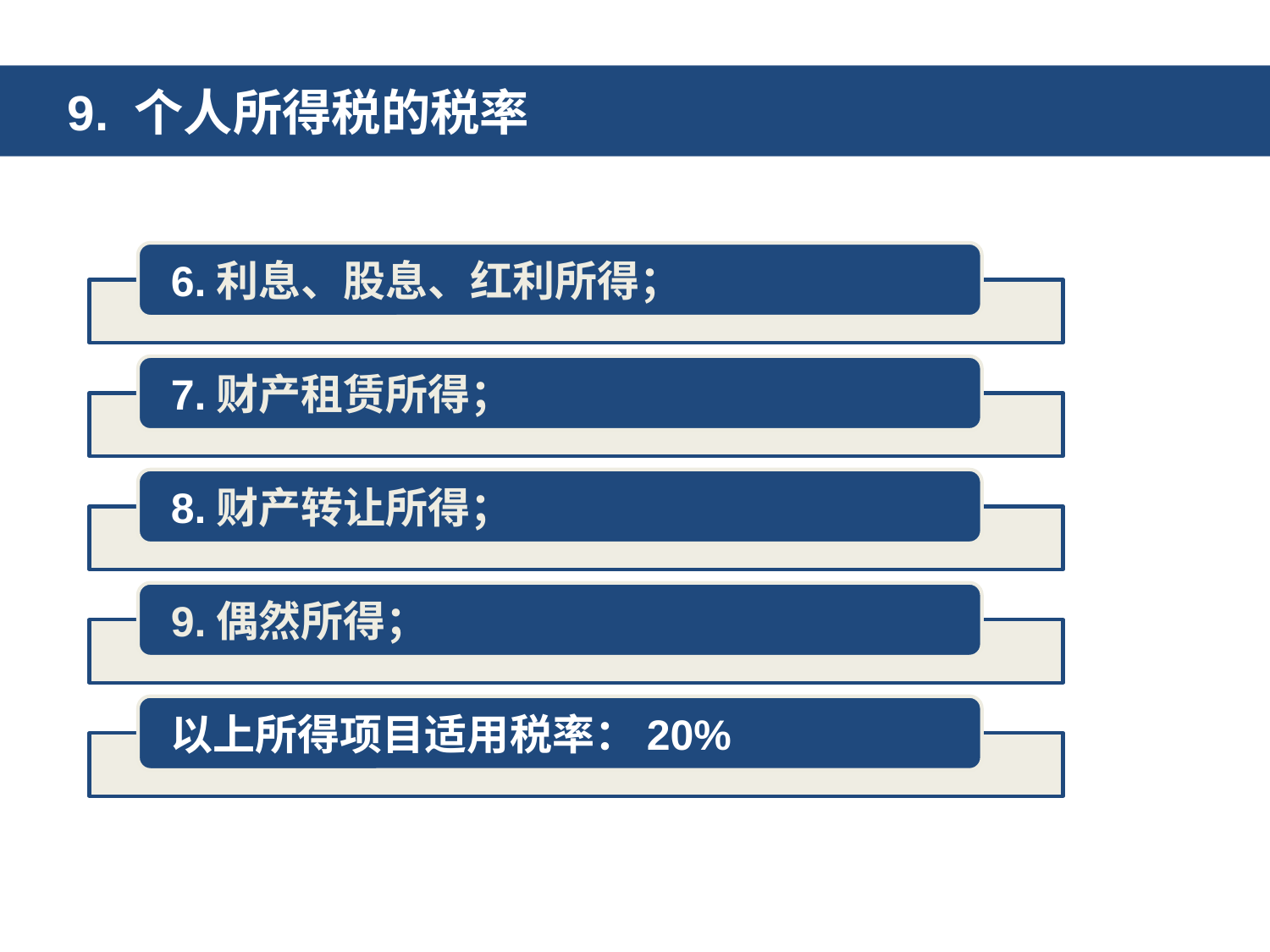

9. 个人所得税的税率
6.利息、股息、红利所得；
7.财产租赁所得；
8.财产转让所得；
9.偶然所得；
以上所得项目适用税率：20%